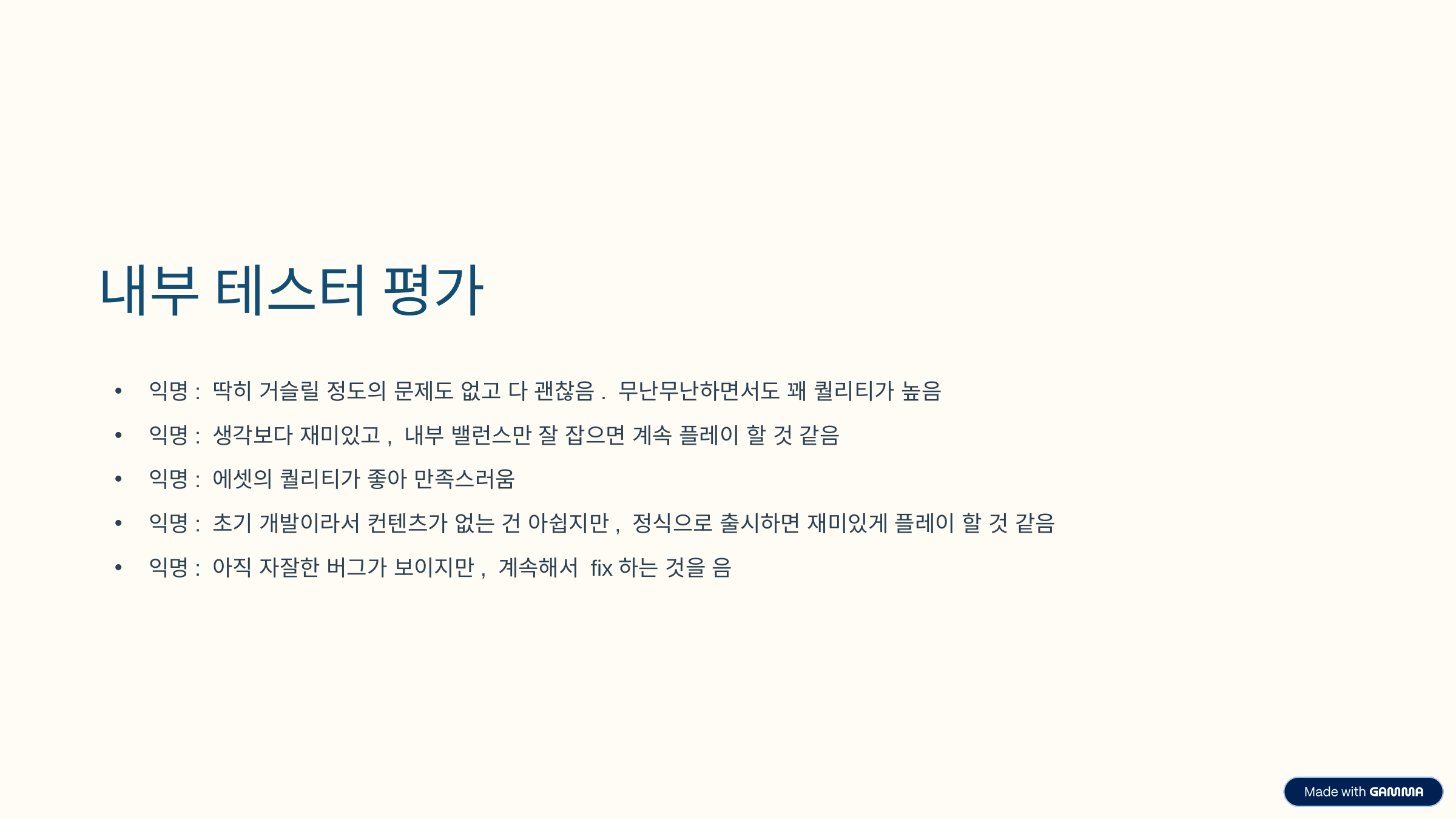

내부 테스터 평가
익명: 딱히 거슬릴 정도의 문제도 없고 다 괜찮음. 무난무난하면서도 꽤 퀄리티가 높음
익명: 생각보다 재미있고, 내부 밸런스만 잘 잡으면 계속 플레이 할 것 같음
익명: 에셋의 퀄리티가 좋아 만족스러움
익명: 초기 개발이라서 컨텐츠가 없는 건 아쉽지만, 정식으로 출시하면 재미있게 플레이 할 것 같음
익명: 아직 자잘한 버그가 보이지만, 계속해서 fix하는 것을 음